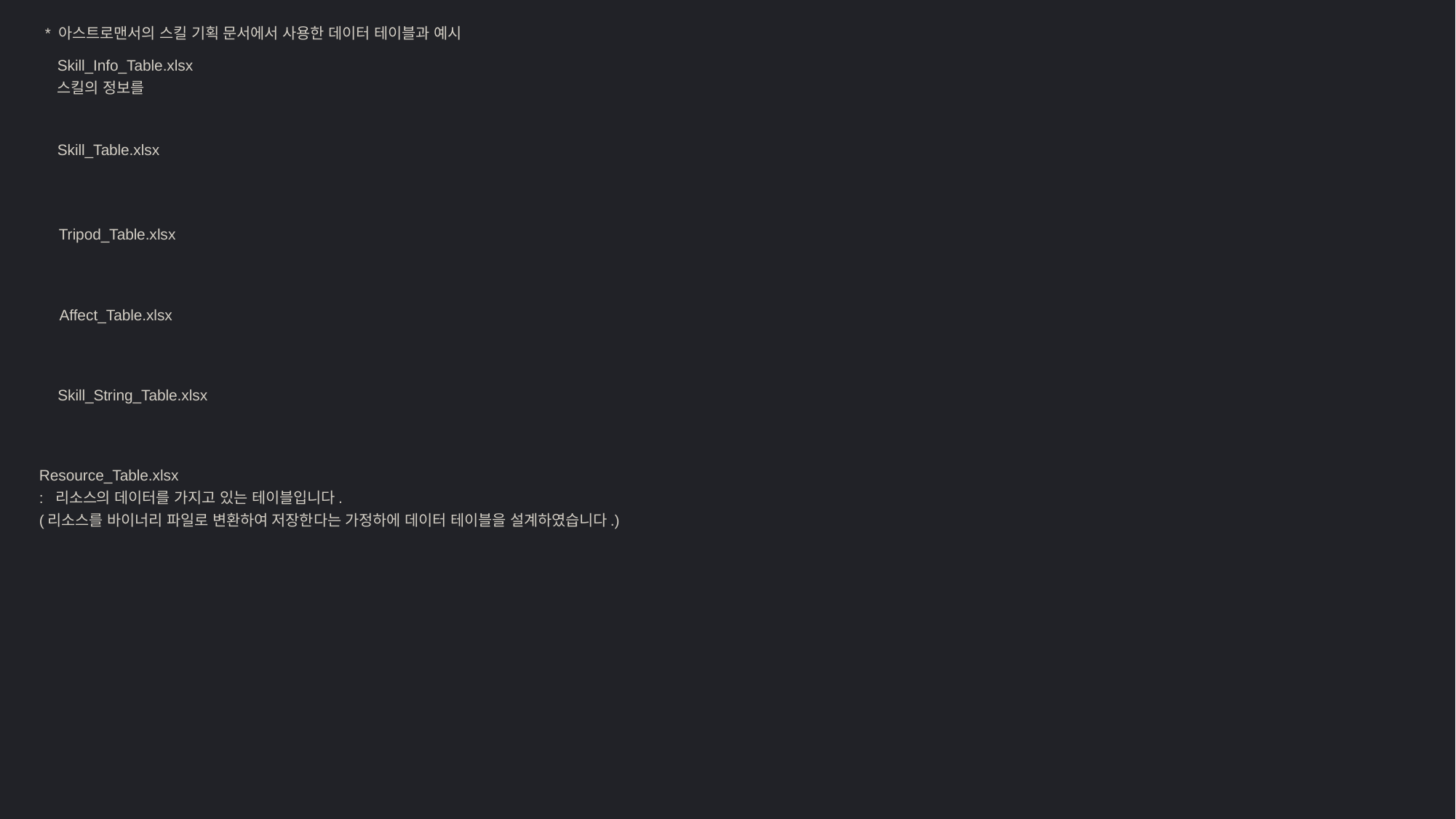

* 아스트로맨서의 스킬 기획 문서에서 사용한 데이터 테이블과 예시
Skill_Info_Table.xlsx
스킬의 정보를
Skill_Table.xlsx
Tripod_Table.xlsx
Affect_Table.xlsx
Skill_String_Table.xlsx
Resource_Table.xlsx
:  리소스의 데이터를 가지고 있는 테이블입니다.
(리소스를 바이너리 파일로 변환하여 저장한다는 가정하에 데이터 테이블을 설계하였습니다.)